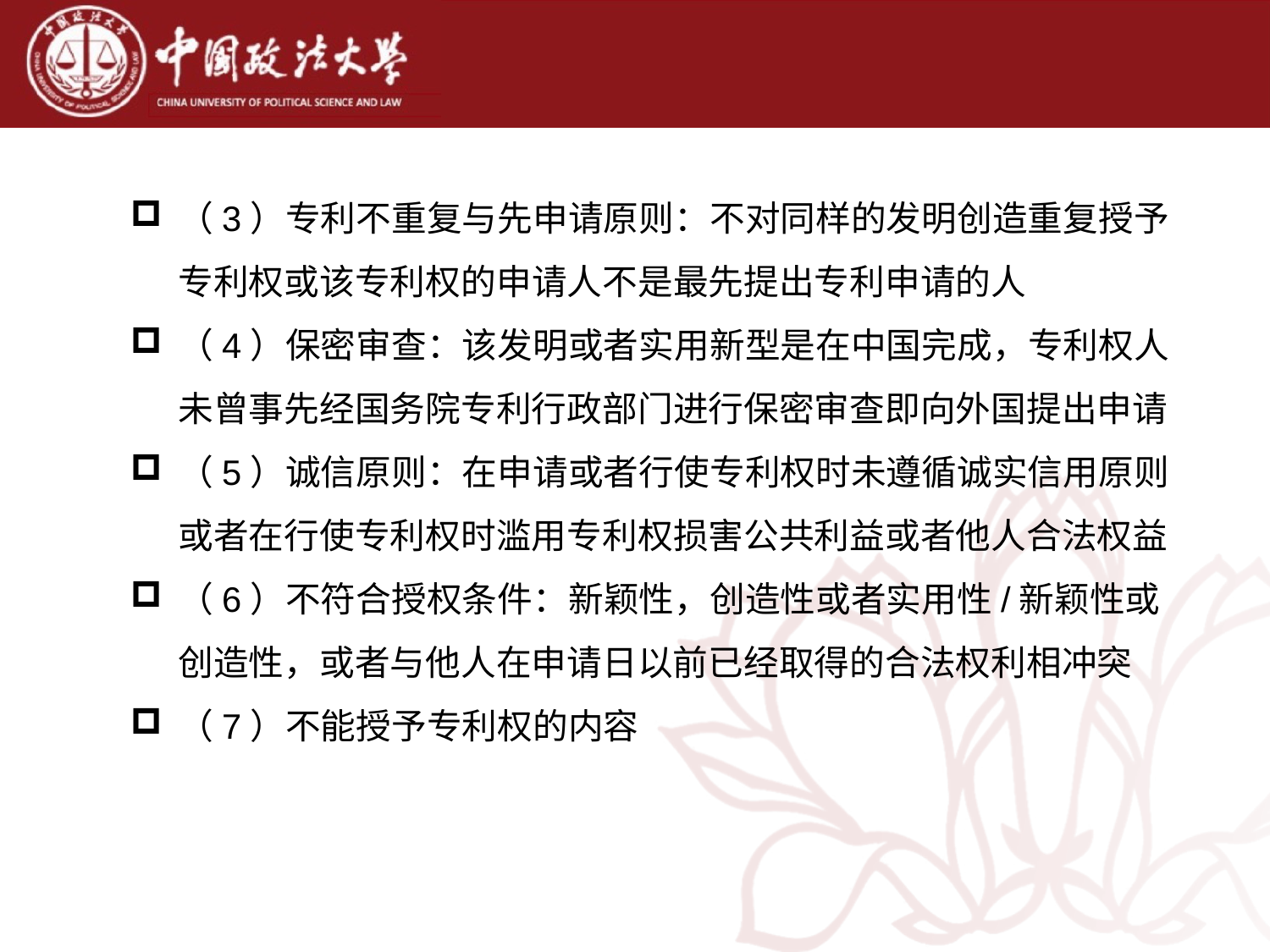

（3）专利不重复与先申请原则：不对同样的发明创造重复授予专利权或该专利权的申请人不是最先提出专利申请的人
（4）保密审查：该发明或者实用新型是在中国完成，专利权人未曾事先经国务院专利行政部门进行保密审查即向外国提出申请
（5）诚信原则：在申请或者行使专利权时未遵循诚实信用原则或者在行使专利权时滥用专利权损害公共利益或者他人合法权益
（6）不符合授权条件：新颖性，创造性或者实用性/新颖性或创造性，或者与他人在申请日以前已经取得的合法权利相冲突
（7）不能授予专利权的内容